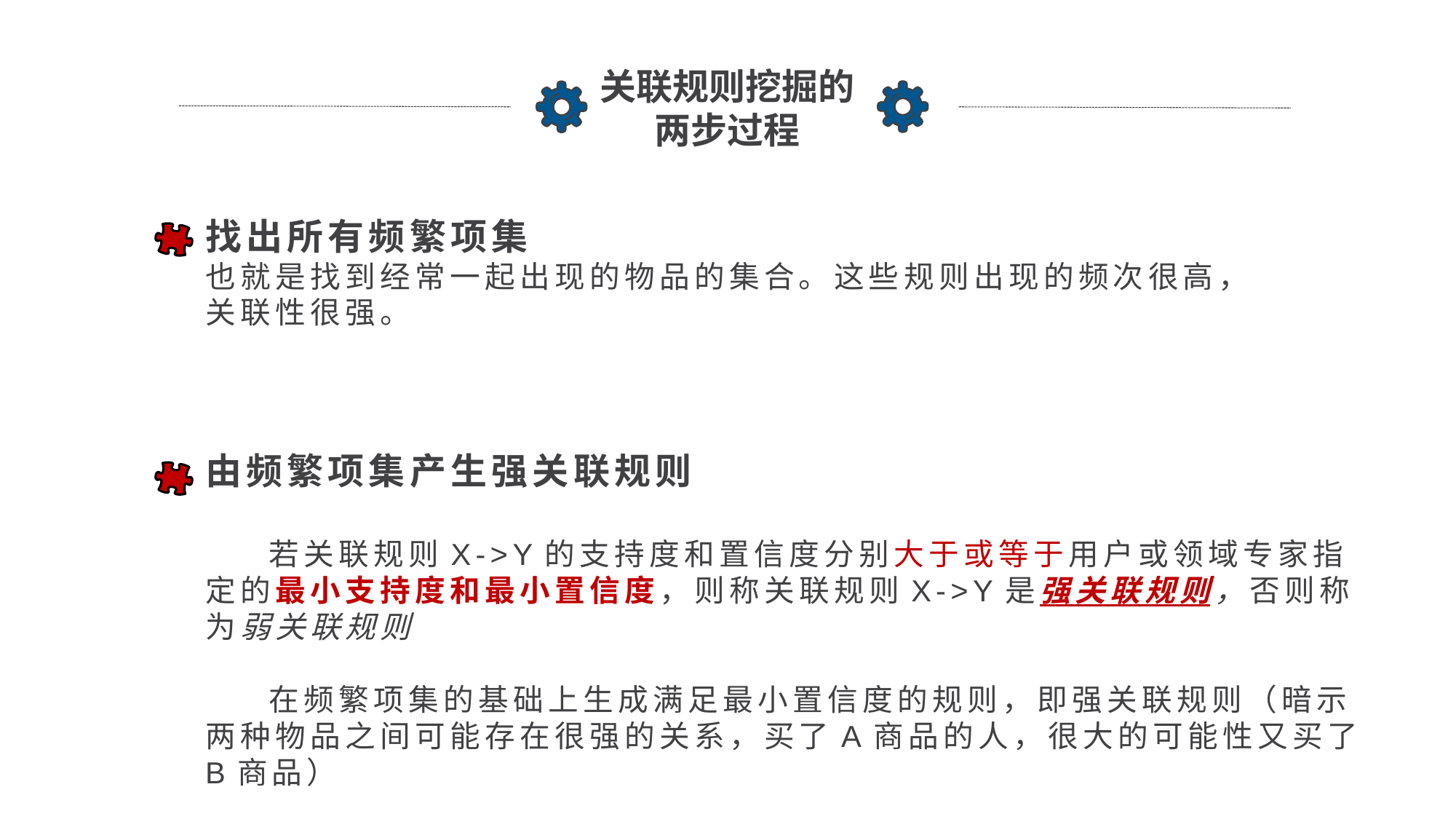

关联规则挖掘的两步过程

找出所有频繁项集
也就是找到经常一起出现的物品的集合。这些规则出现的频次很高，关联性很强。

由频繁项集产生强关联规则

     若关联规则X->Y的支持度和置信度分别大于或等于用户或领域专家指定的最小支持度和最小置信度，则称关联规则X->Y是强关联规则，否则称为弱关联规则

     在频繁项集的基础上生成满足最小置信度的规则，即强关联规则（暗示两种物品之间可能存在很强的关系，买了A商品的人，很大的可能性又买了B商品）